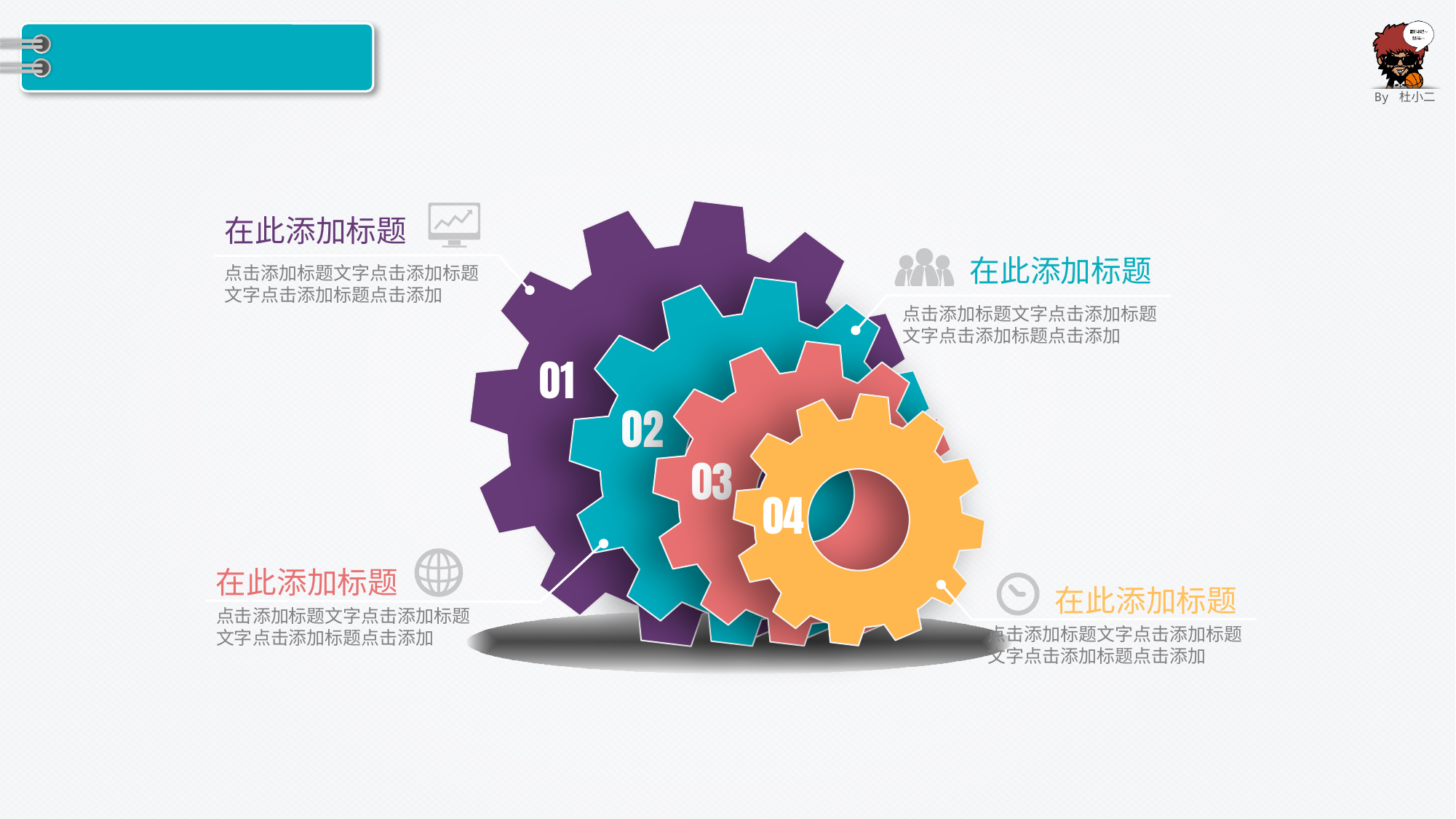

在此添加标题

在此添加标题

点击添加标题文字点击添加标题文字点击添加标题点击添加

点击添加标题文字点击添加标题文字点击添加标题点击添加

01

02
03
04

在此添加标题

在此添加标题

点击添加标题文字点击添加标题文字点击添加标题点击添加

点击添加标题文字点击添加标题文字点击添加标题点击添加